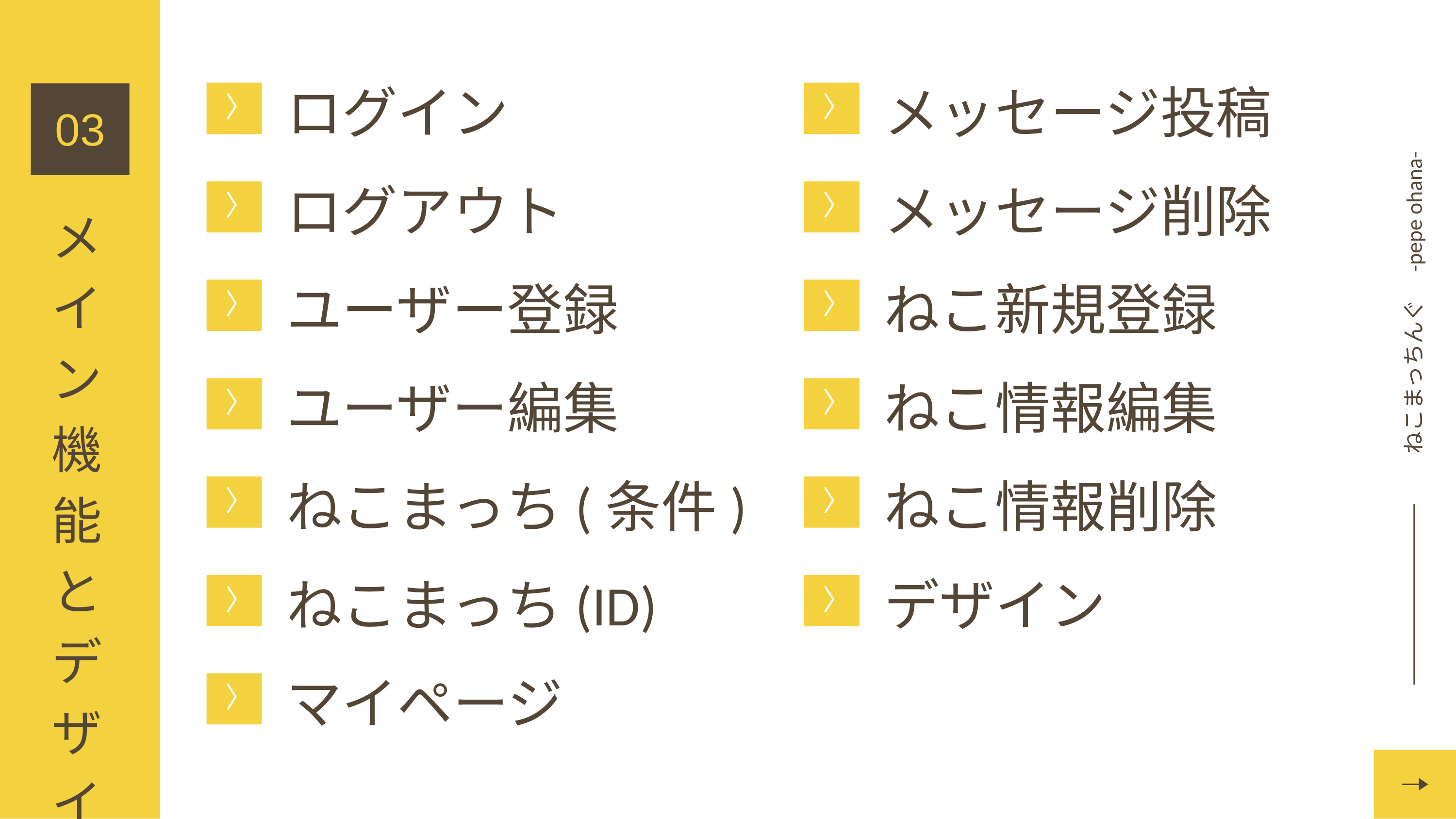

ログイン

〉
メッセージ投稿

〉

03
ねこまっちんぐ　-pepe ohana-

ログアウト

〉
メッセージ削除

〉
メイン機能とデザイン
ユーザー登録

〉
ねこ新規登録

〉
ユーザー編集

〉
ねこ情報編集

〉
ねこまっち(条件)

〉
ねこ情報削除

〉
ねこまっち(ID)

〉
デザイン

〉
マイページ

〉